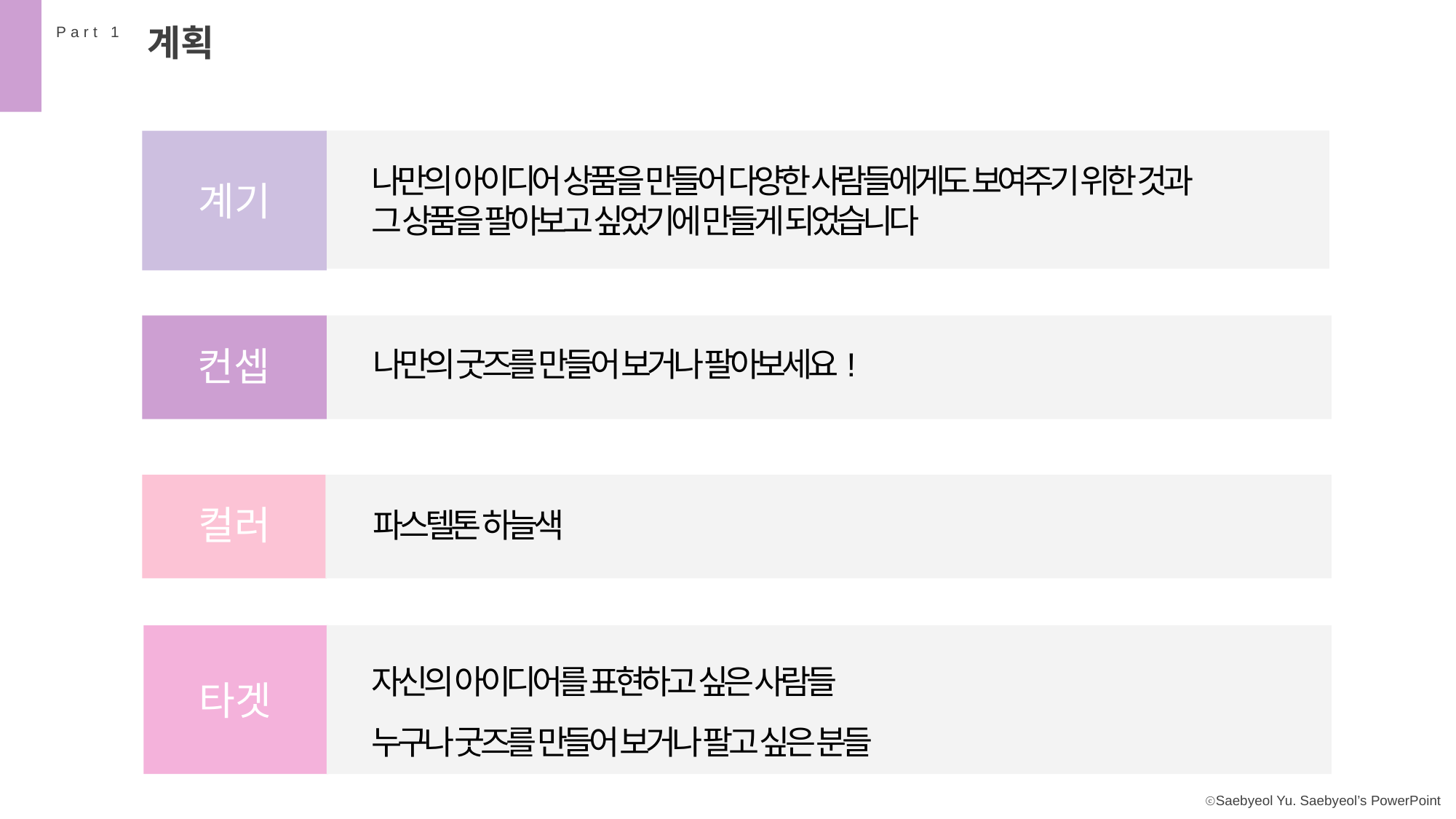

계획
Part 1

나만의 아이디어 상품을 만들어 다양한 사람들에게도 보여주기 위한 것과
그 상품을 팔아보고 싶었기에 만들게 되었습니다
계기

컨셉
나만의 굿즈를 만들어 보거나 팔아보세요!

컬러
파스텔톤 하늘색

자신의 아이디어를 표현하고 싶은 사람들
누구나 굿즈를 만들어 보거나 팔고 싶은 분들
타겟